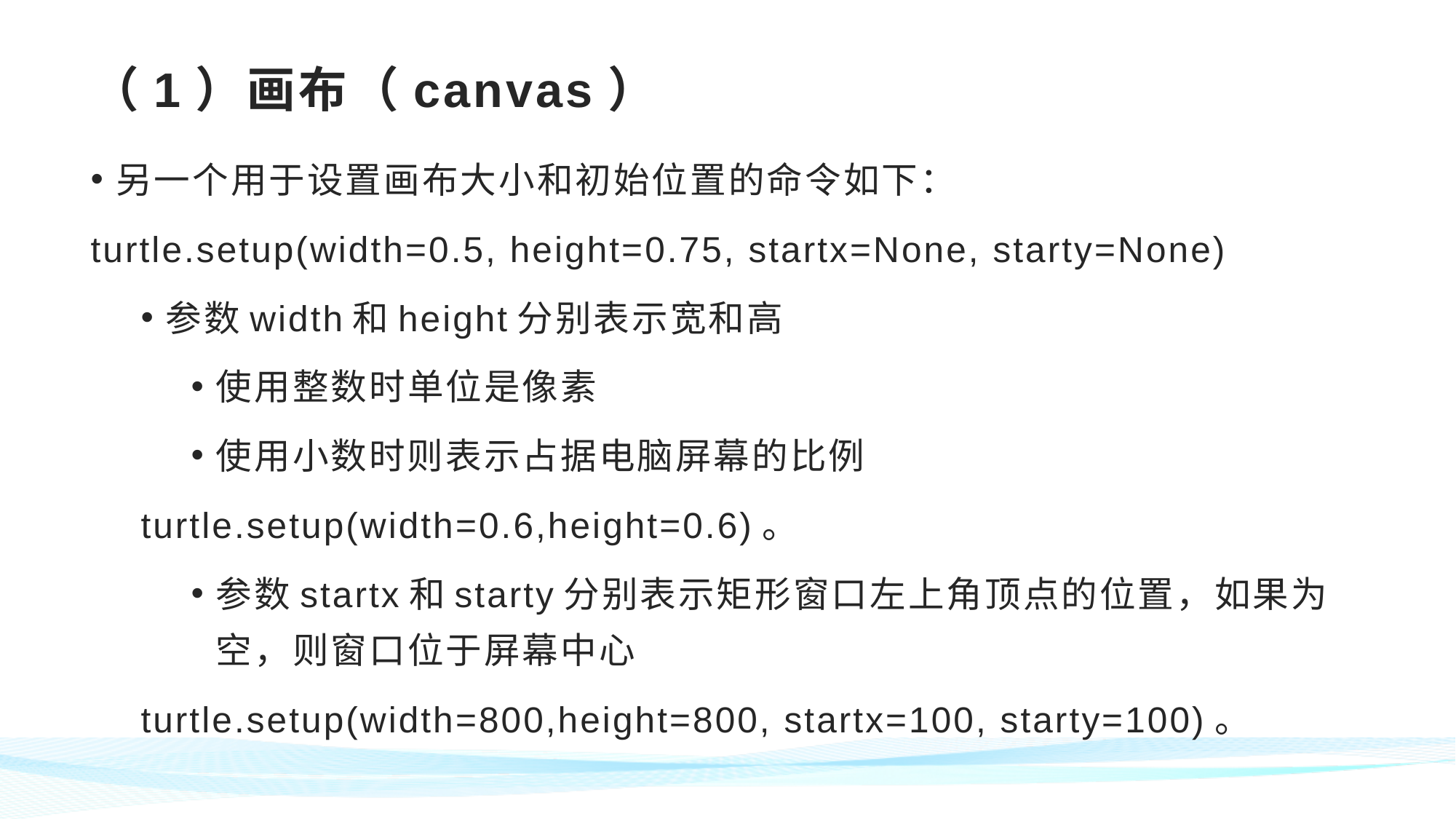

# （1）画布（canvas）
另一个用于设置画布大小和初始位置的命令如下：
turtle.setup(width=0.5, height=0.75, startx=None, starty=None)
参数width和height分别表示宽和高
使用整数时单位是像素
使用小数时则表示占据电脑屏幕的比例
turtle.setup(width=0.6,height=0.6)。
参数startx和starty分别表示矩形窗口左上角顶点的位置，如果为空，则窗口位于屏幕中心
turtle.setup(width=800,height=800, startx=100, starty=100)。